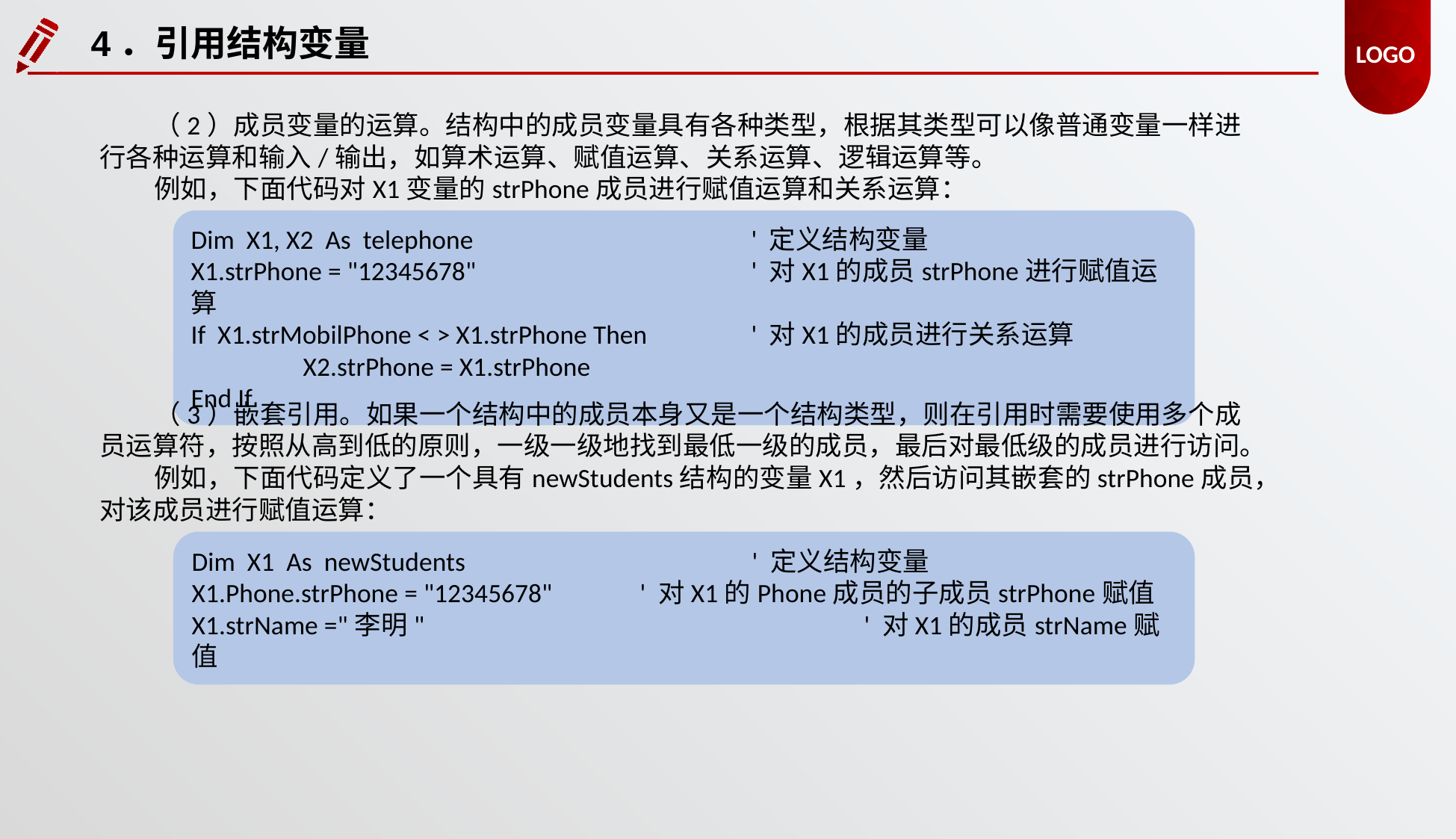

4．引用结构变量
（2）成员变量的运算。结构中的成员变量具有各种类型，根据其类型可以像普通变量一样进行各种运算和输入/输出，如算术运算、赋值运算、关系运算、逻辑运算等。
例如，下面代码对X1变量的strPhone成员进行赋值运算和关系运算：
Dim  X1, X2  As  telephone			' 定义结构变量
X1.strPhone = "12345678"			' 对X1的成员strPhone进行赋值运算
If  X1.strMobilPhone < > X1.strPhone Then	' 对X1的成员进行关系运算
	X2.strPhone = X1.strPhone
End If
（3）嵌套引用。如果一个结构中的成员本身又是一个结构类型，则在引用时需要使用多个成员运算符，按照从高到低的原则，一级一级地找到最低一级的成员，最后对最低级的成员进行访问。
例如，下面代码定义了一个具有newStudents结构的变量X1，然后访问其嵌套的strPhone成员，对该成员进行赋值运算：
Dim  X1  As  newStudents			' 定义结构变量
X1.Phone.strPhone = "12345678"	' 对X1的Phone成员的子成员strPhone赋值
X1.strName ="李明"				' 对X1的成员strName赋值